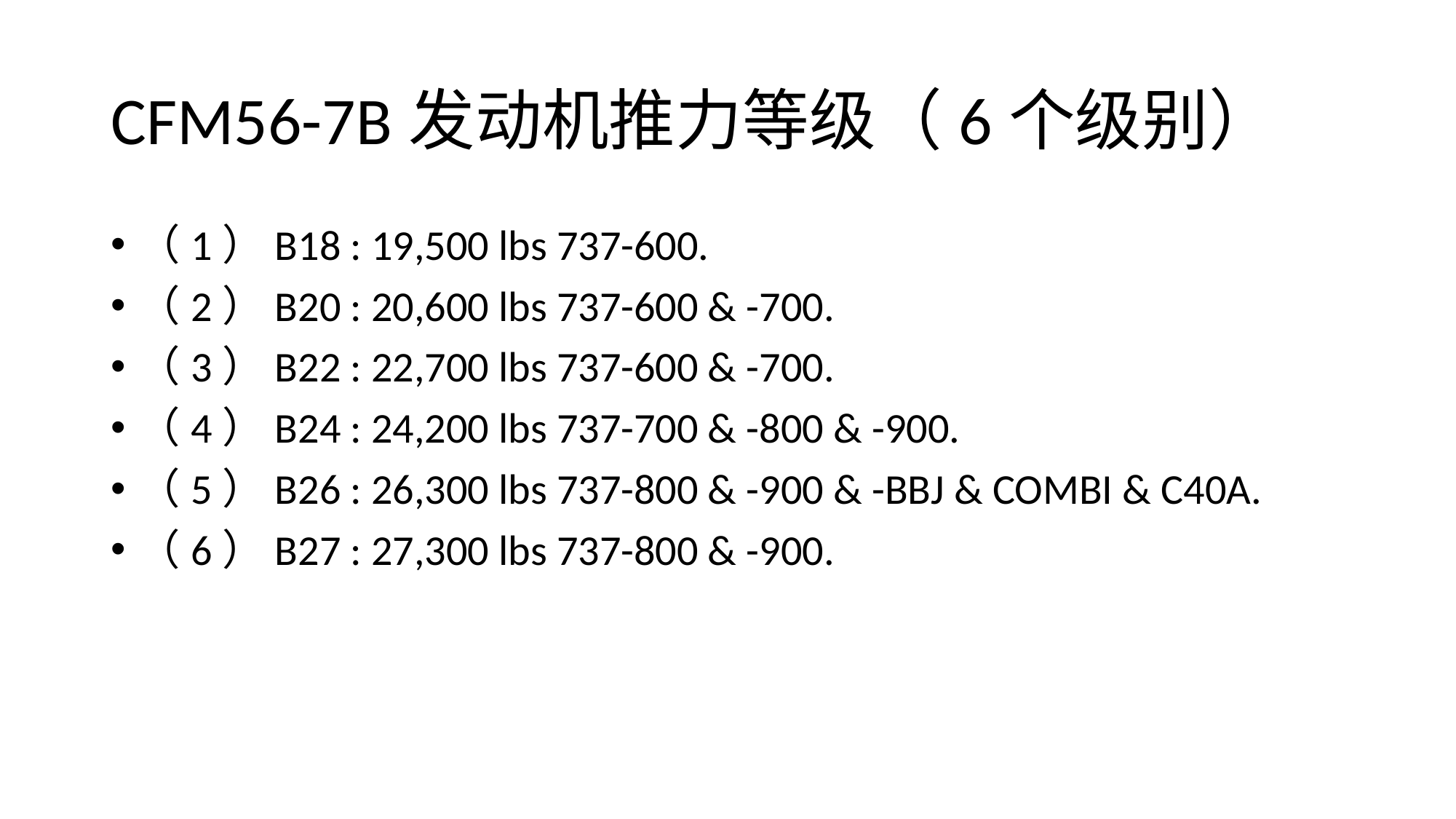

# CFM56-7B发动机推力等级（6个级别）
（1）B18 : 19,500 lbs 737-600.
（2）B20 : 20,600 lbs 737-600 & -700.
（3）B22 : 22,700 lbs 737-600 & -700.
（4）B24 : 24,200 lbs 737-700 & -800 & -900.
（5）B26 : 26,300 lbs 737-800 & -900 & -BBJ & COMBI & C40A.
（6）B27 : 27,300 lbs 737-800 & -900.